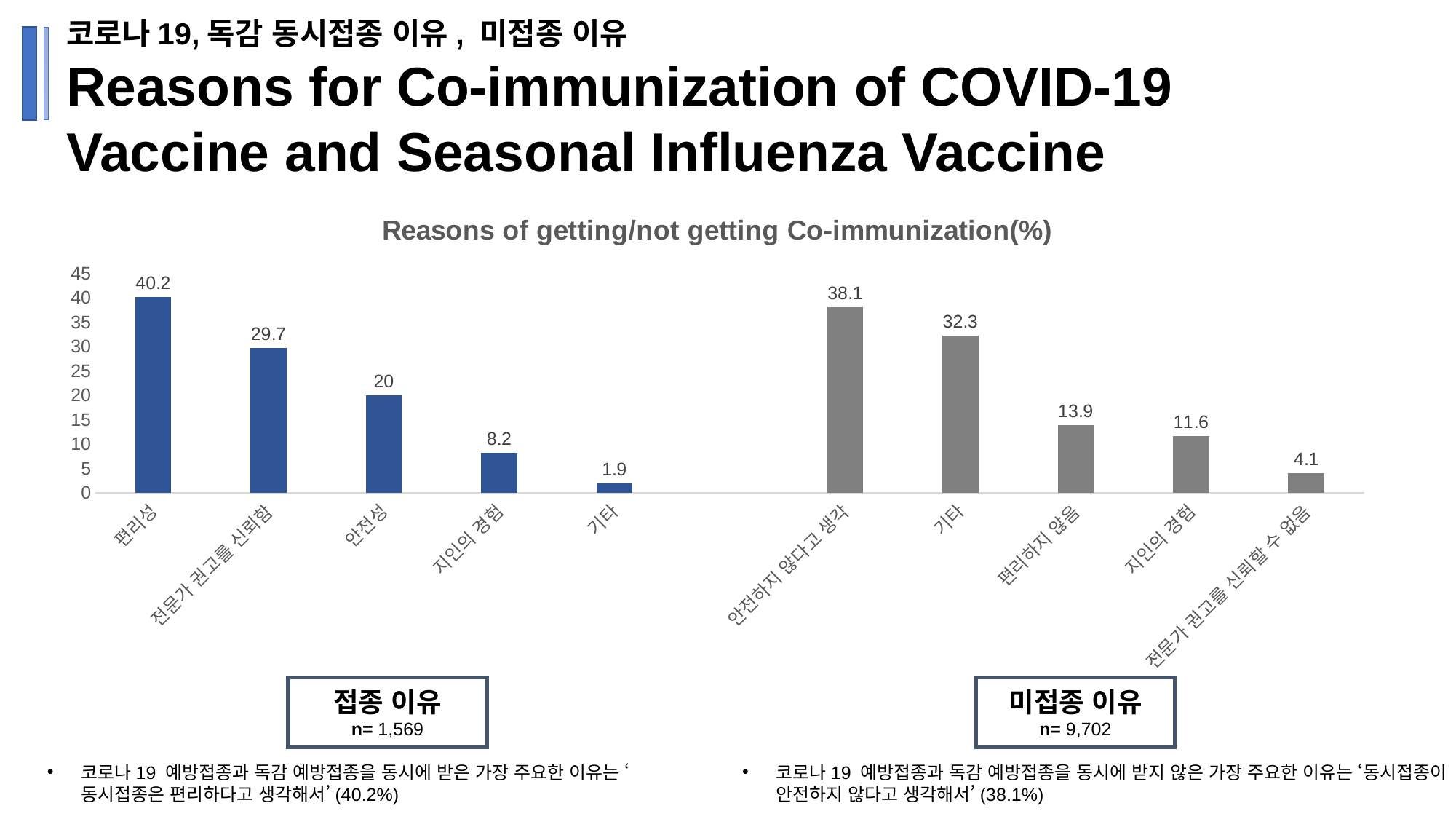

코로나19,독감 동시접종 이유, 미접종 이유
Reasons for Co-immunization of COVID-19 Vaccine and Seasonal Influenza Vaccine

### Chart: Reasons of getting/not getting Co-immunization(%)

| Category | Total |
|---|---|
| 편리성 | 40.2 |
| 전문가 권고를 신뢰함 | 29.7 |
| 안전성 | 20.0 |
| 지인의 경험 | 8.2 |
| 기타 | 1.9 |
|  | None |
| 안전하지 않다고 생각 | 38.1 |
| 기타 | 32.3 |
| 편리하지 않음 | 13.9 |
| 지인의 경험 | 11.6 |
| 전문가 권고를 신뢰할 수 없음 | 4.1 |
미접종 이유
n= 9,702
접종 이유
n= 1,569
코로나19 예방접종과 독감 예방접종을 동시에 받은 가장 주요한 이유는 ‘동시접종은 편리하다고 생각해서’(40.2%)
코로나19 예방접종과 독감 예방접종을 동시에 받지 않은 가장 주요한 이유는 ‘동시접종이 안전하지 않다고 생각해서’(38.1%)